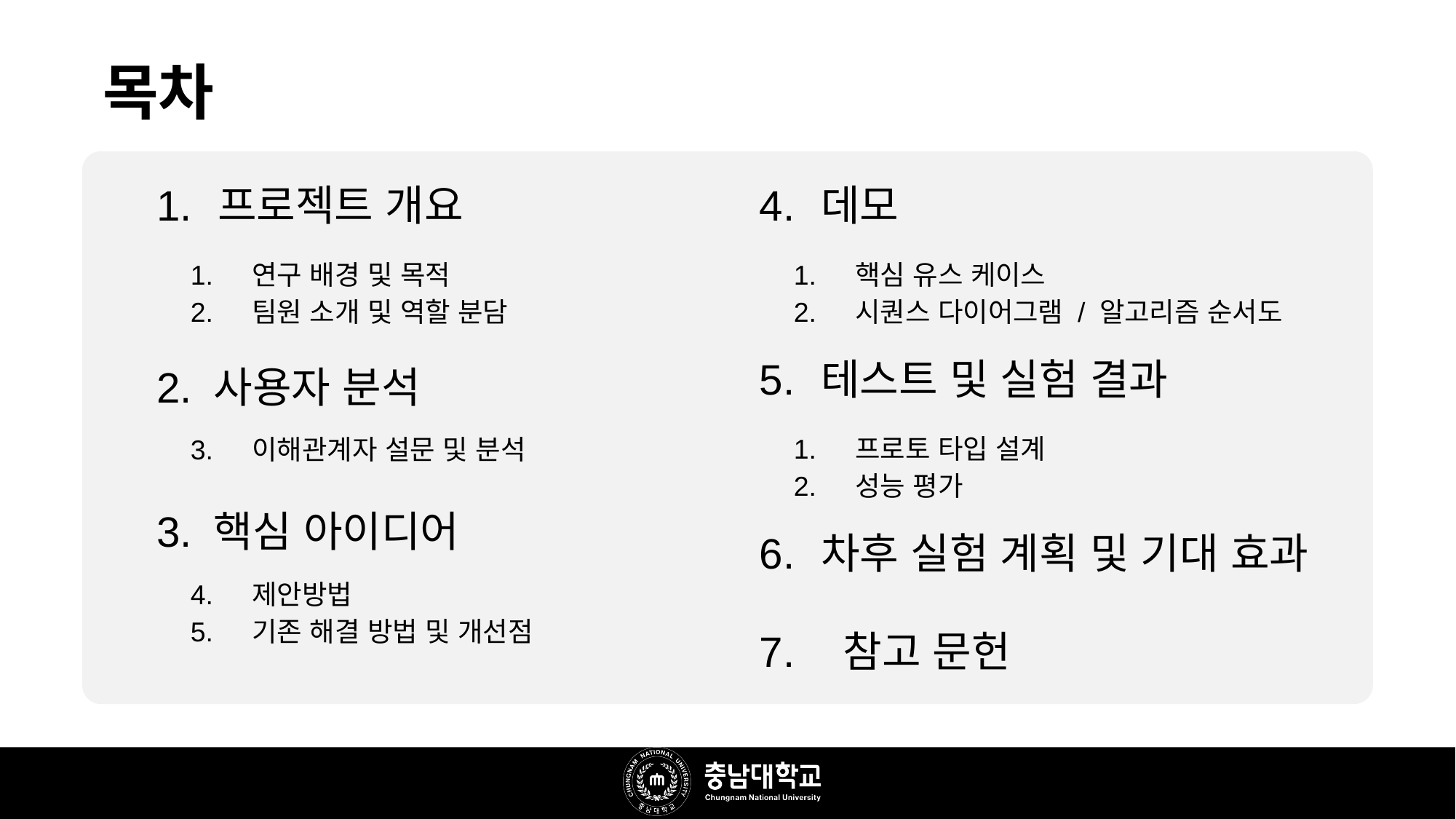

# 목차
프로젝트 개요

연구 배경 및 목적
팀원 소개 및 역할 분담

2. 사용자 분석

이해관계자 설문 및 분석

3. 핵심 아이디어

제안방법
기존 해결 방법 및 개선점

데모

핵심 유스 케이스
시퀀스 다이어그램 / 알고리즘 순서도

테스트 및 실험 결과

프로토 타입 설계
성능 평가

차후 실험 계획 및 기대 효과

 참고 문헌